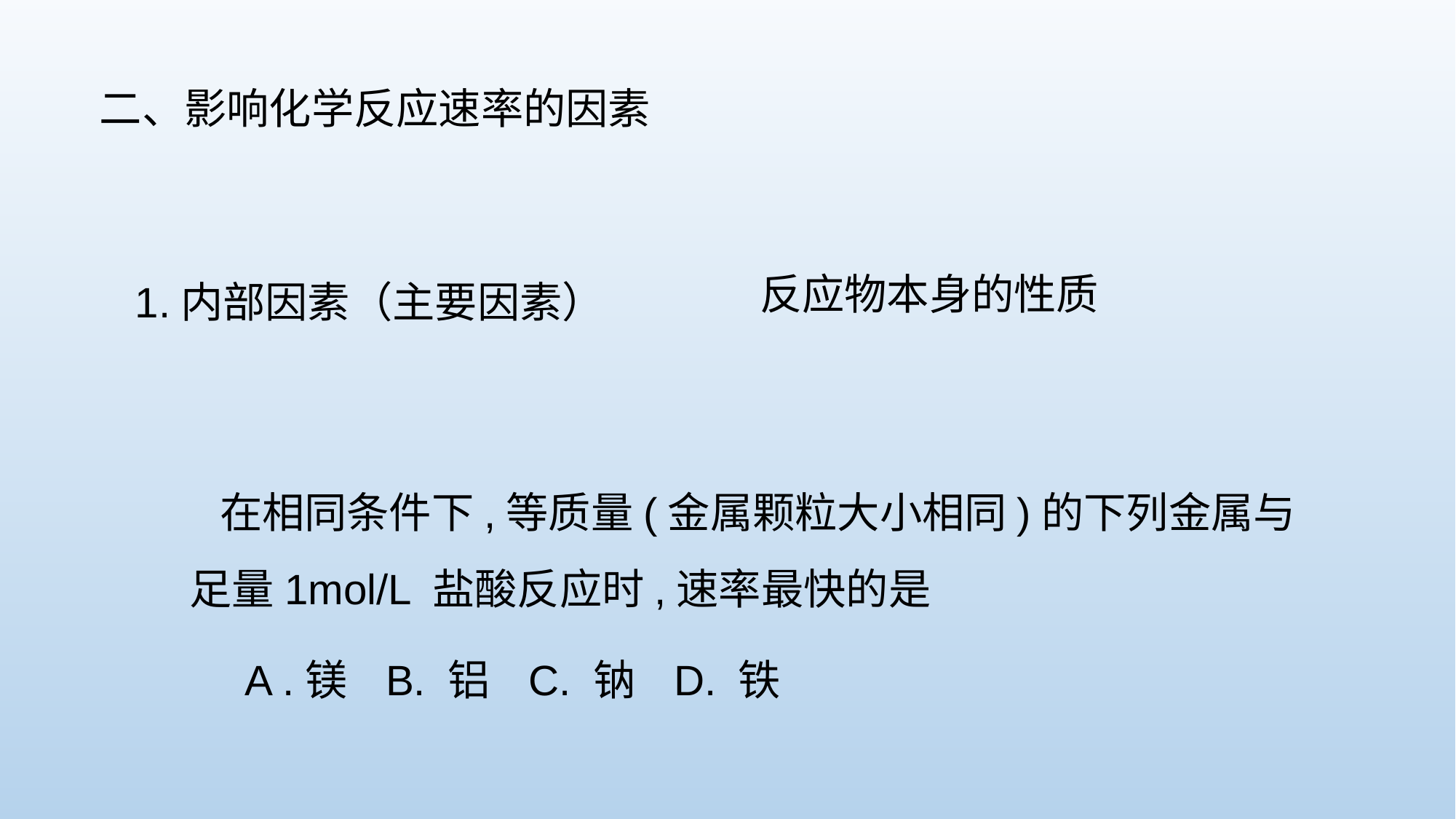

二、影响化学反应速率的因素
反应物本身的性质
1.内部因素（主要因素）
     在相同条件下,等质量(金属颗粒大小相同)的下列金属与足量1mol/L 盐酸反应时,速率最快的是
       A .镁   B. 铝   C. 钠   D. 铁